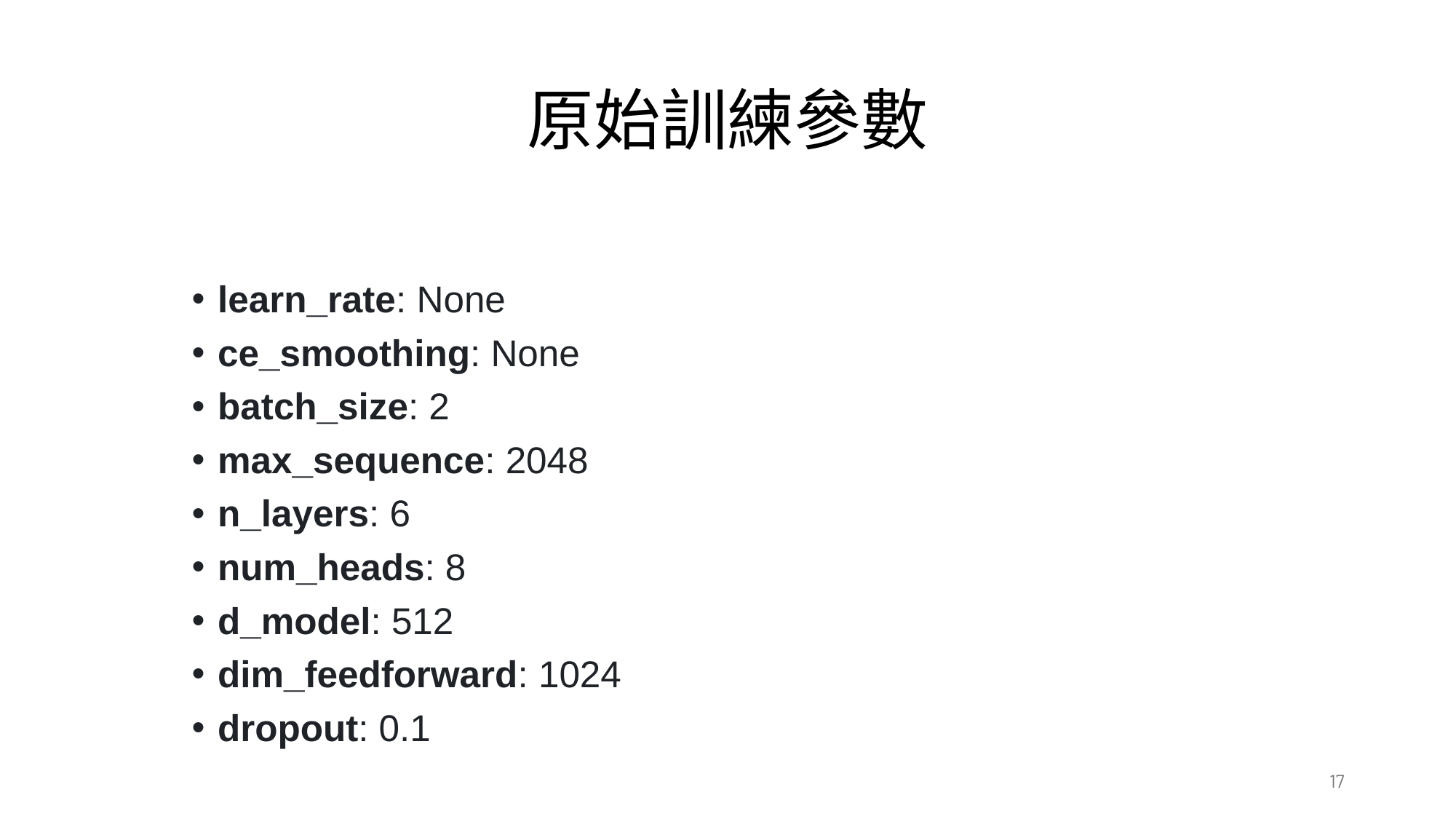

# 原始訓練參數
learn_rate: None
ce_smoothing: None
batch_size: 2
max_sequence: 2048
n_layers: 6
num_heads: 8
d_model: 512
dim_feedforward: 1024
dropout: 0.1

17